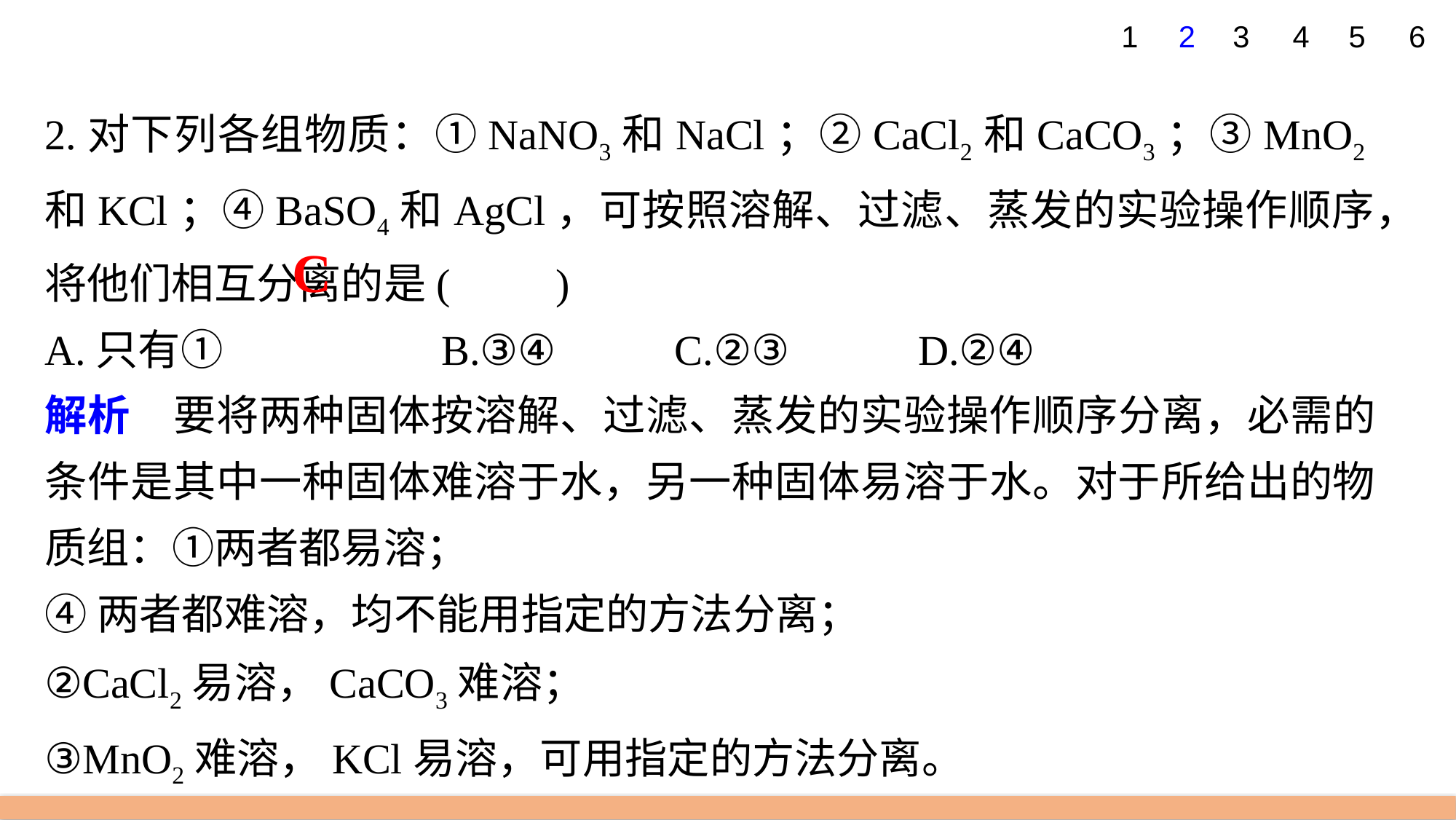

5
6
1
2
3
4
2.对下列各组物质：①NaNO3和NaCl；②CaCl2和CaCO3；③MnO2和KCl；④BaSO4和AgCl，可按照溶解、过滤、蒸发的实验操作顺序，将他们相互分离的是(　　)
A.只有①  	                 B.③④  	        C.②③  	D.②④
解析　要将两种固体按溶解、过滤、蒸发的实验操作顺序分离，必需的条件是其中一种固体难溶于水，另一种固体易溶于水。对于所给出的物质组：①两者都易溶；
④两者都难溶，均不能用指定的方法分离；
②CaCl2易溶，CaCO3难溶；
③MnO2难溶，KCl易溶，可用指定的方法分离。
C